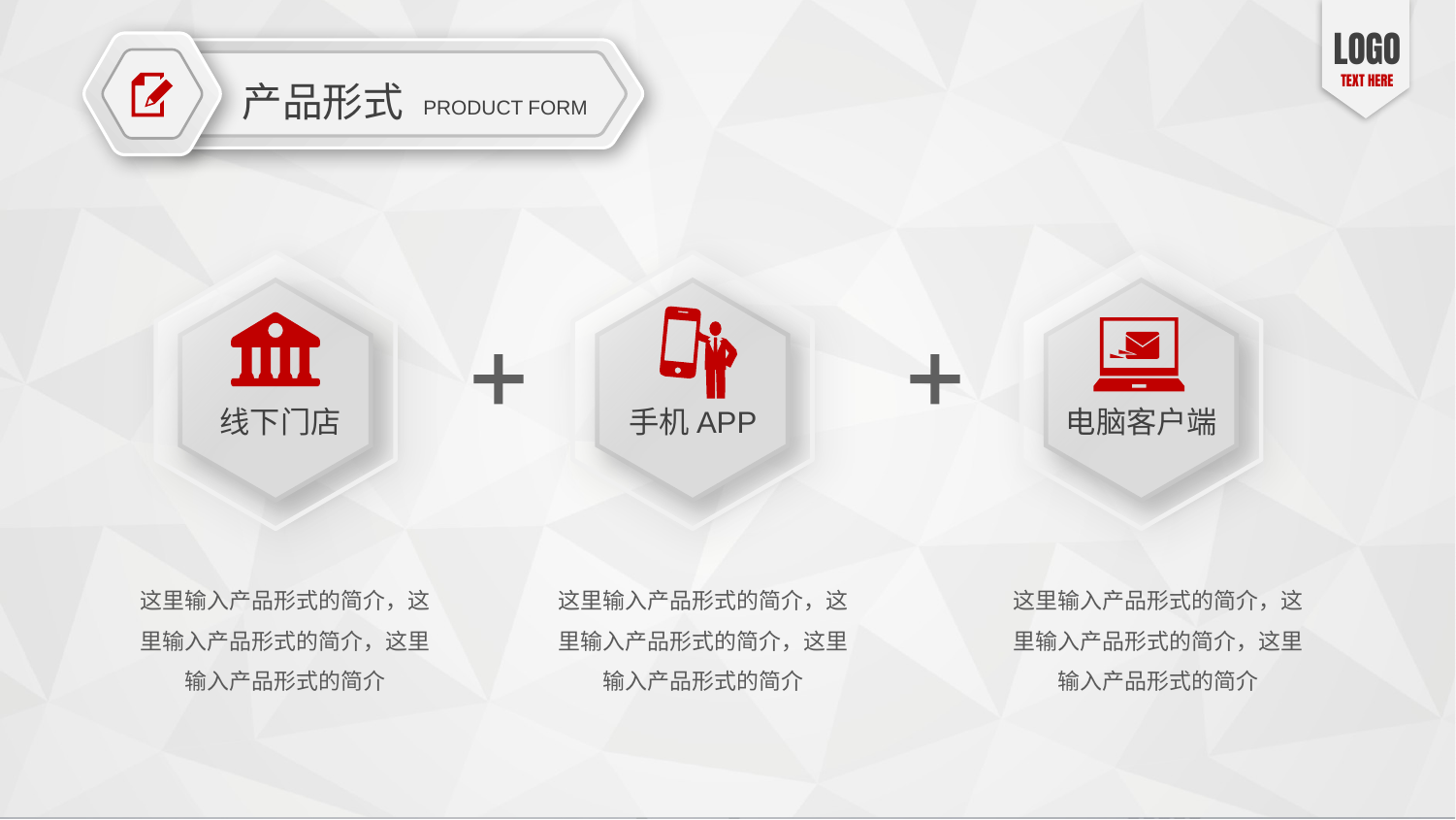

LOGO
TEXT HERE

产品形式

PRODUCT FORM

线下门店

手机APP

电脑客户端

这里输入产品形式的简介，这里输入产品形式的简介，这里输入产品形式的简介
这里输入产品形式的简介，这里输入产品形式的简介，这里输入产品形式的简介
这里输入产品形式的简介，这里输入产品形式的简介，这里输入产品形式的简介